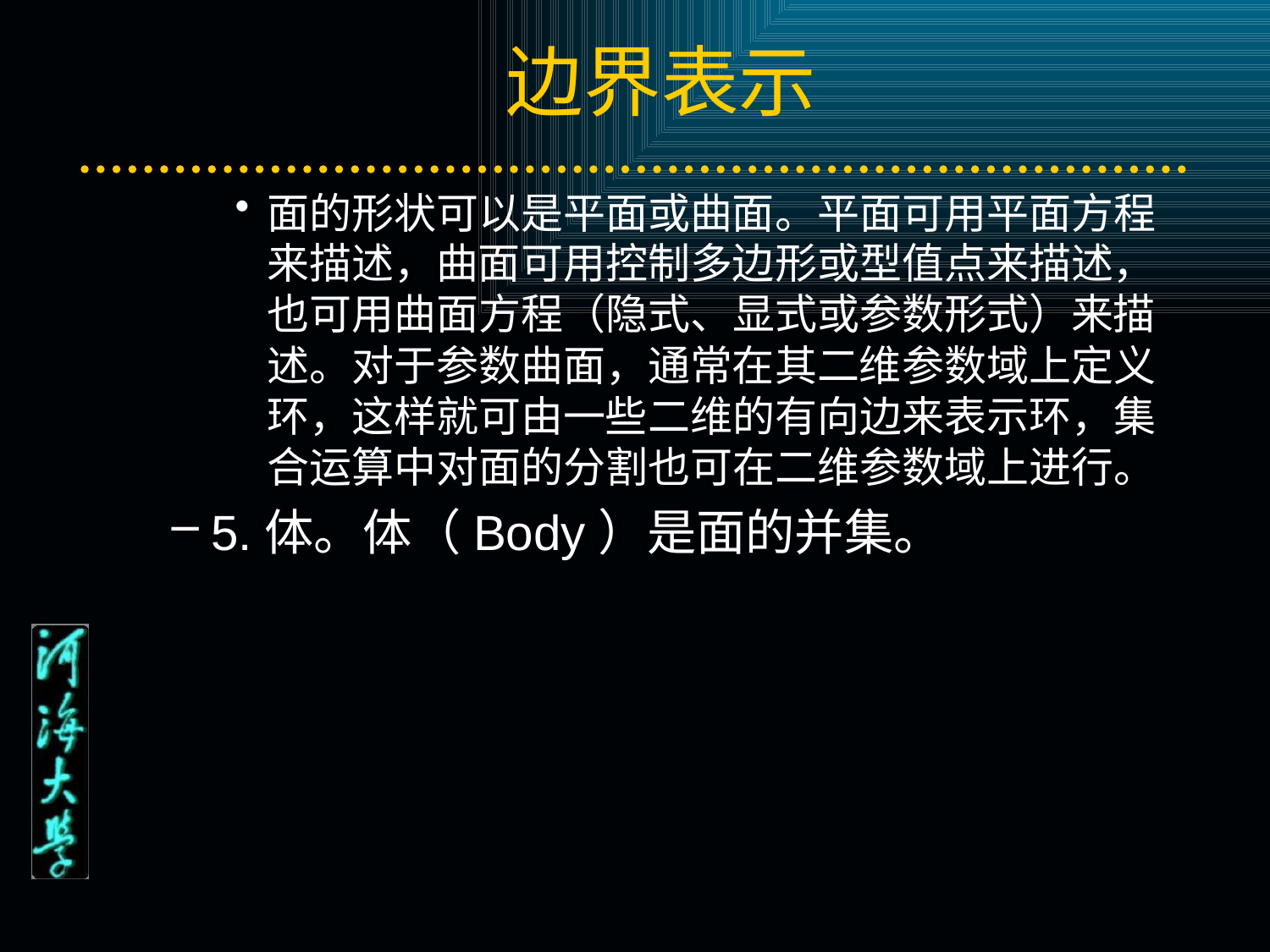

# 边界表示
面的形状可以是平面或曲面。平面可用平面方程来描述，曲面可用控制多边形或型值点来描述，也可用曲面方程（隐式、显式或参数形式）来描述。对于参数曲面，通常在其二维参数域上定义环，这样就可由一些二维的有向边来表示环，集合运算中对面的分割也可在二维参数域上进行。
5.体。体（Body）是面的并集。
61